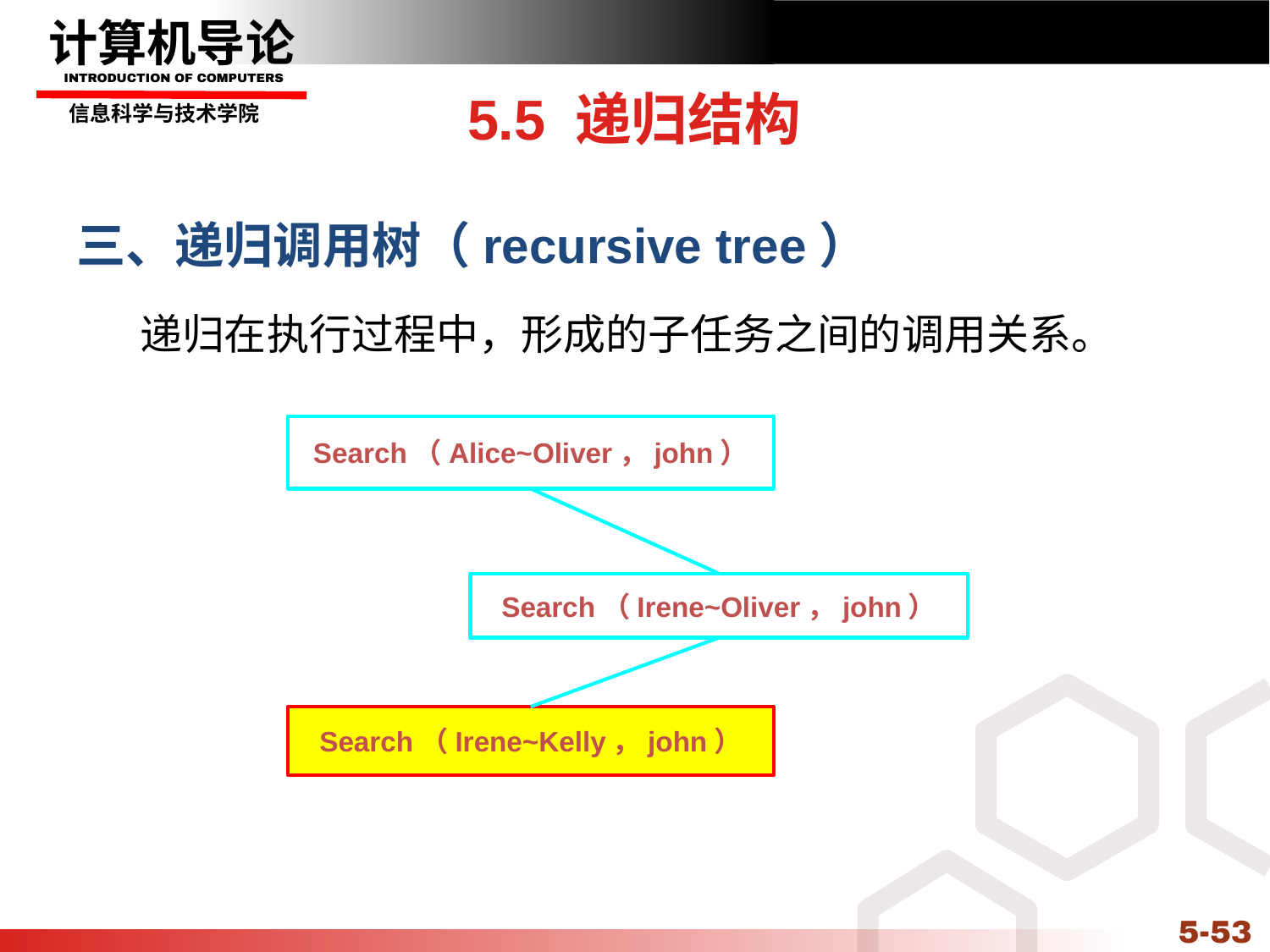

# 5.5 递归结构
三、递归调用树（recursive tree）
递归在执行过程中，形成的子任务之间的调用关系。

Search（Alice~Oliver，john）
Search（Irene~Oliver，john）
Search（Irene~Kelly，john）
5-53